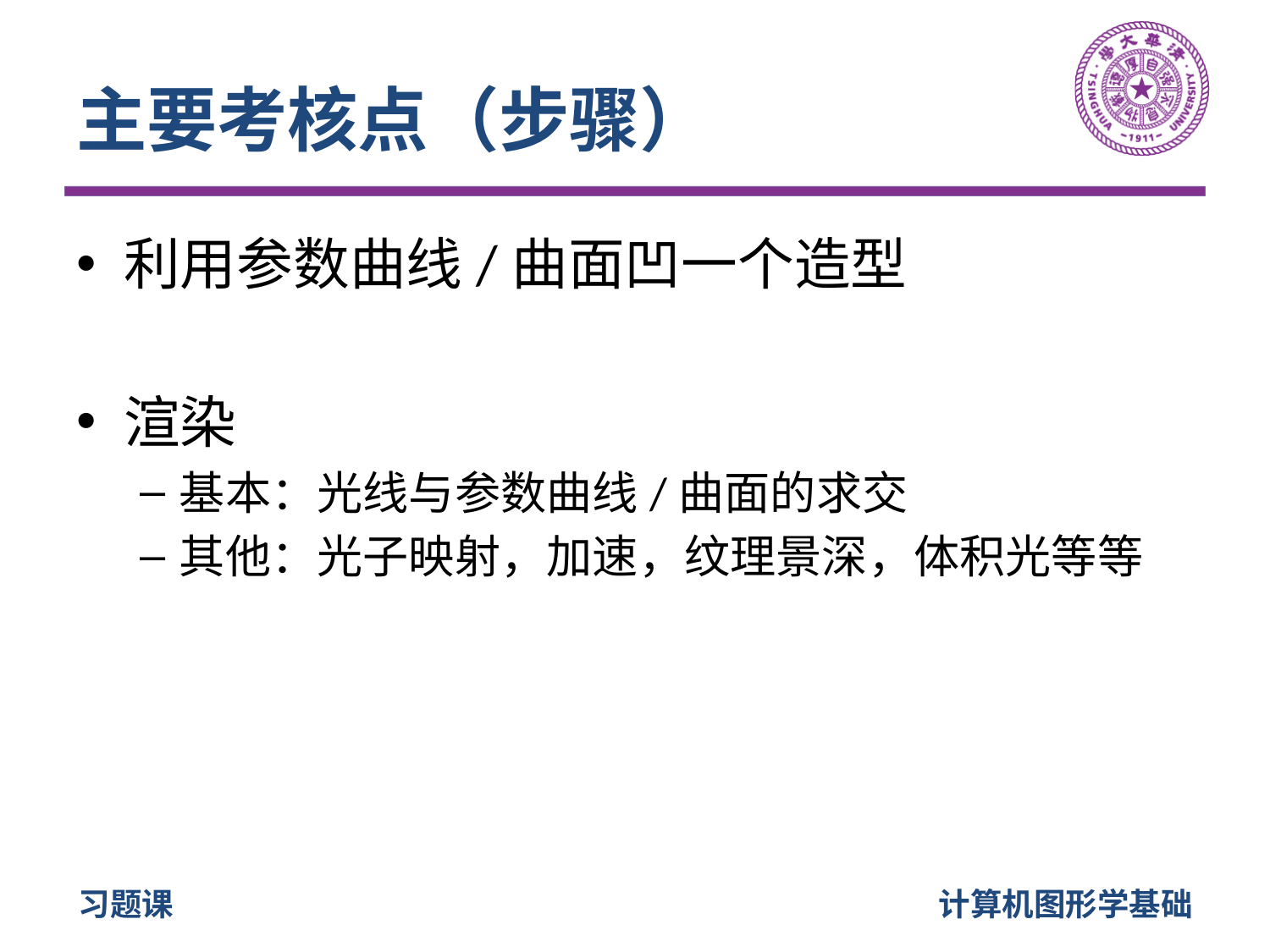

# 主要考核点（步骤）
利用参数曲线/曲面凹一个造型

渲染
基本：光线与参数曲线/曲面的求交
其他：光子映射，加速，纹理景深，体积光等等